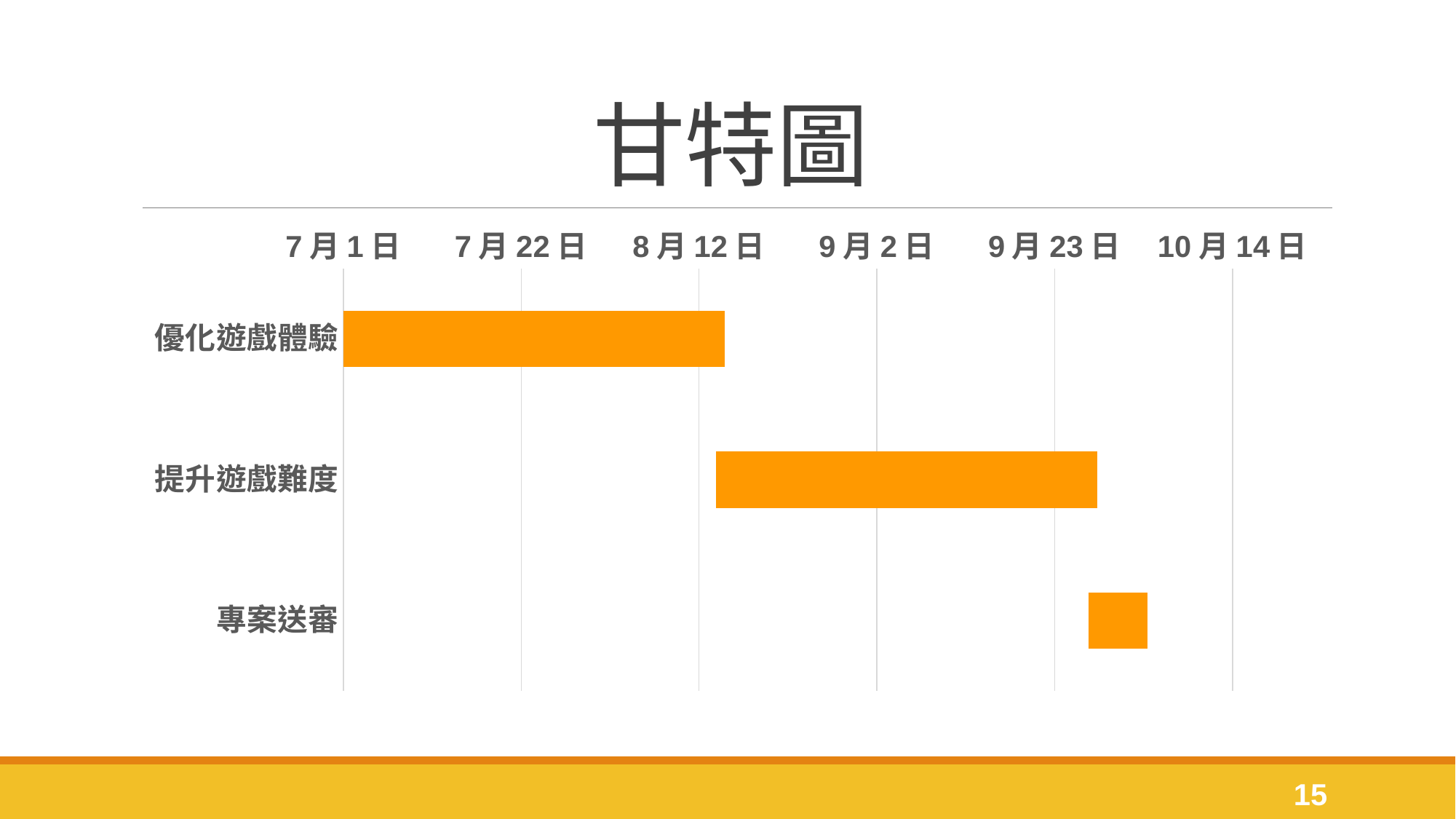

# 甘特圖

### Chart

| Category | 開始日期 | 天數 |
|---|---|---|
| 優化遊戲體驗 | 44013.0 | 45.0 |
| 提升遊戲難度 | 44057.0 | 45.0 |
| 專案送審 | 44101.0 | 7.0 |
15